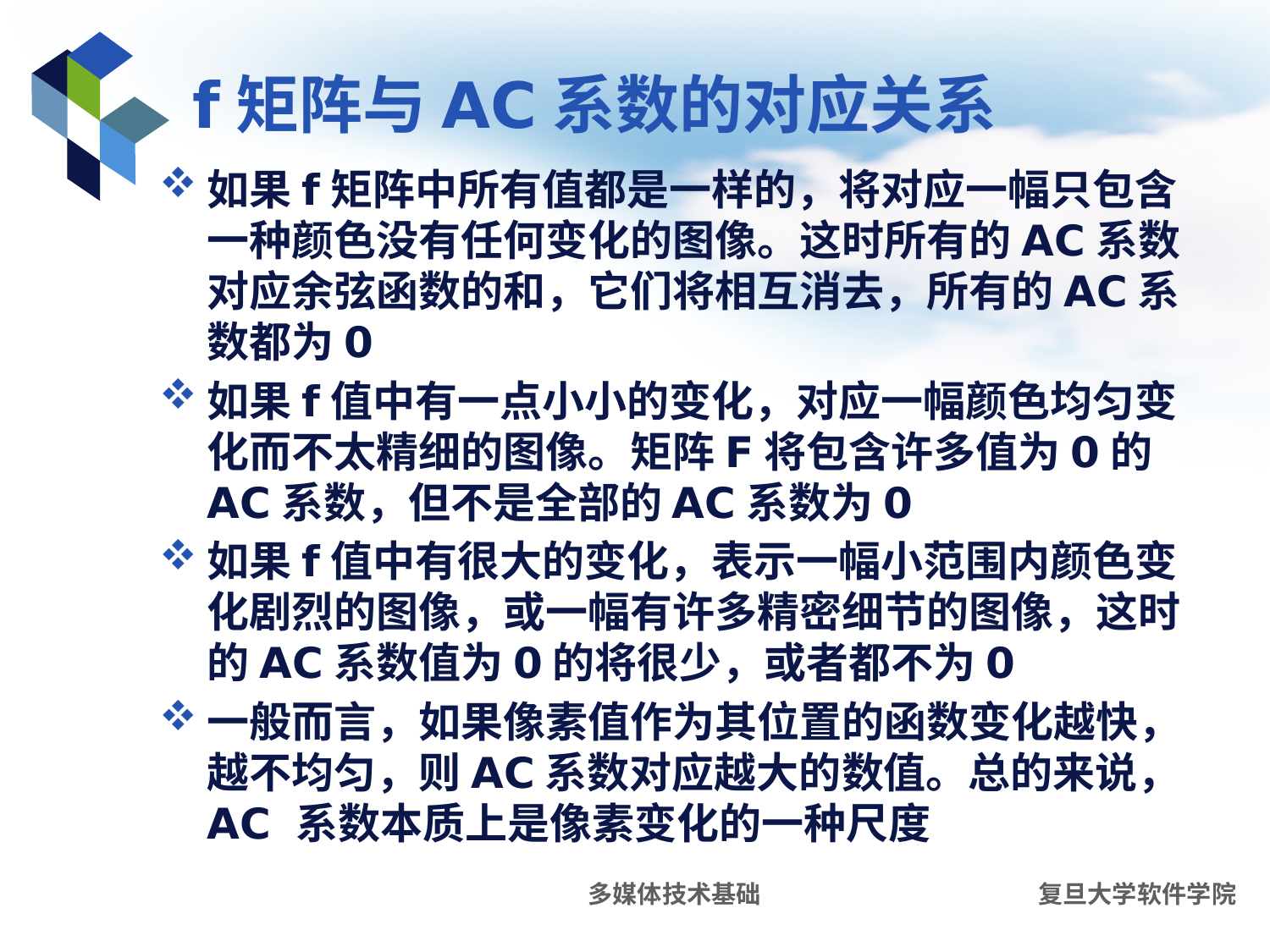

# f矩阵与AC系数的对应关系
如果f矩阵中所有值都是一样的，将对应一幅只包含一种颜色没有任何变化的图像。这时所有的AC系数对应余弦函数的和，它们将相互消去，所有的AC系数都为0
如果f值中有一点小小的变化，对应一幅颜色均匀变化而不太精细的图像。矩阵F将包含许多值为0的AC系数，但不是全部的AC系数为0
如果f值中有很大的变化，表示一幅小范围内颜色变化剧烈的图像，或一幅有许多精密细节的图像，这时的AC系数值为0的将很少，或者都不为0
一般而言，如果像素值作为其位置的函数变化越快，越不均匀，则AC系数对应越大的数值。总的来说，AC 系数本质上是像素变化的一种尺度
多媒体技术基础